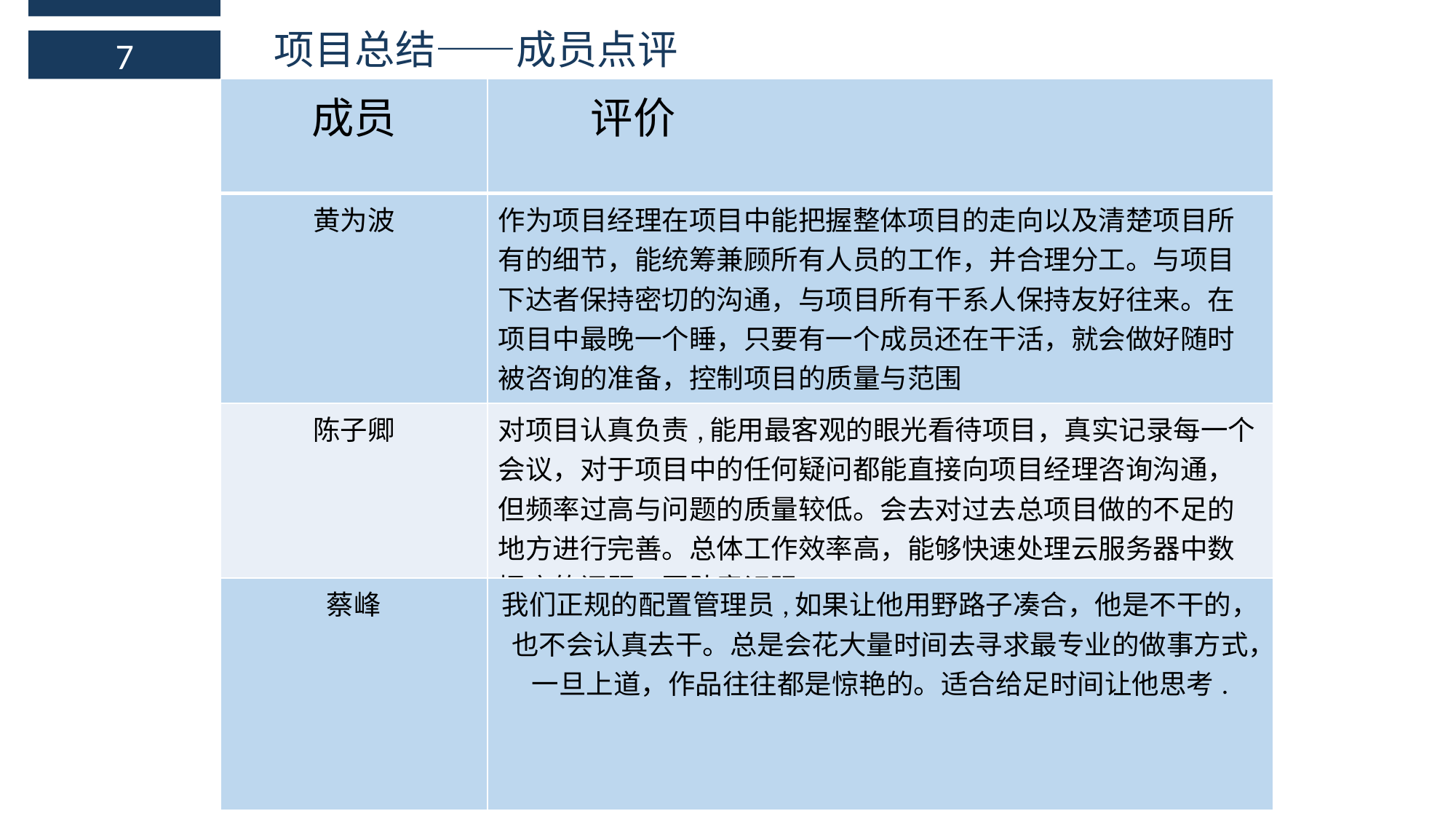

项目总结——成员点评
7
| 成员 | 评价 |
| --- | --- |
| 黄为波 | 作为项目经理在项目中能把握整体项目的走向以及清楚项目所有的细节，能统筹兼顾所有人员的工作，并合理分工。与项目下达者保持密切的沟通，与项目所有干系人保持友好往来。在项目中最晚一个睡，只要有一个成员还在干活，就会做好随时被咨询的准备，控制项目的质量与范围 |
| 陈子卿 | 对项目认真负责,能用最客观的眼光看待项目，真实记录每一个会议，对于项目中的任何疑问都能直接向项目经理咨询沟通，但频率过高与问题的质量较低。会去对过去总项目做的不足的地方进行完善。总体工作效率高，能够快速处理云服务器中数据库的问题。团队意识强。 |
| 蔡峰 | 我们正规的配置管理员,如果让他用野路子凑合，他是不干的，也不会认真去干。总是会花大量时间去寻求最专业的做事方式，一旦上道，作品往往都是惊艳的。适合给足时间让他思考. |